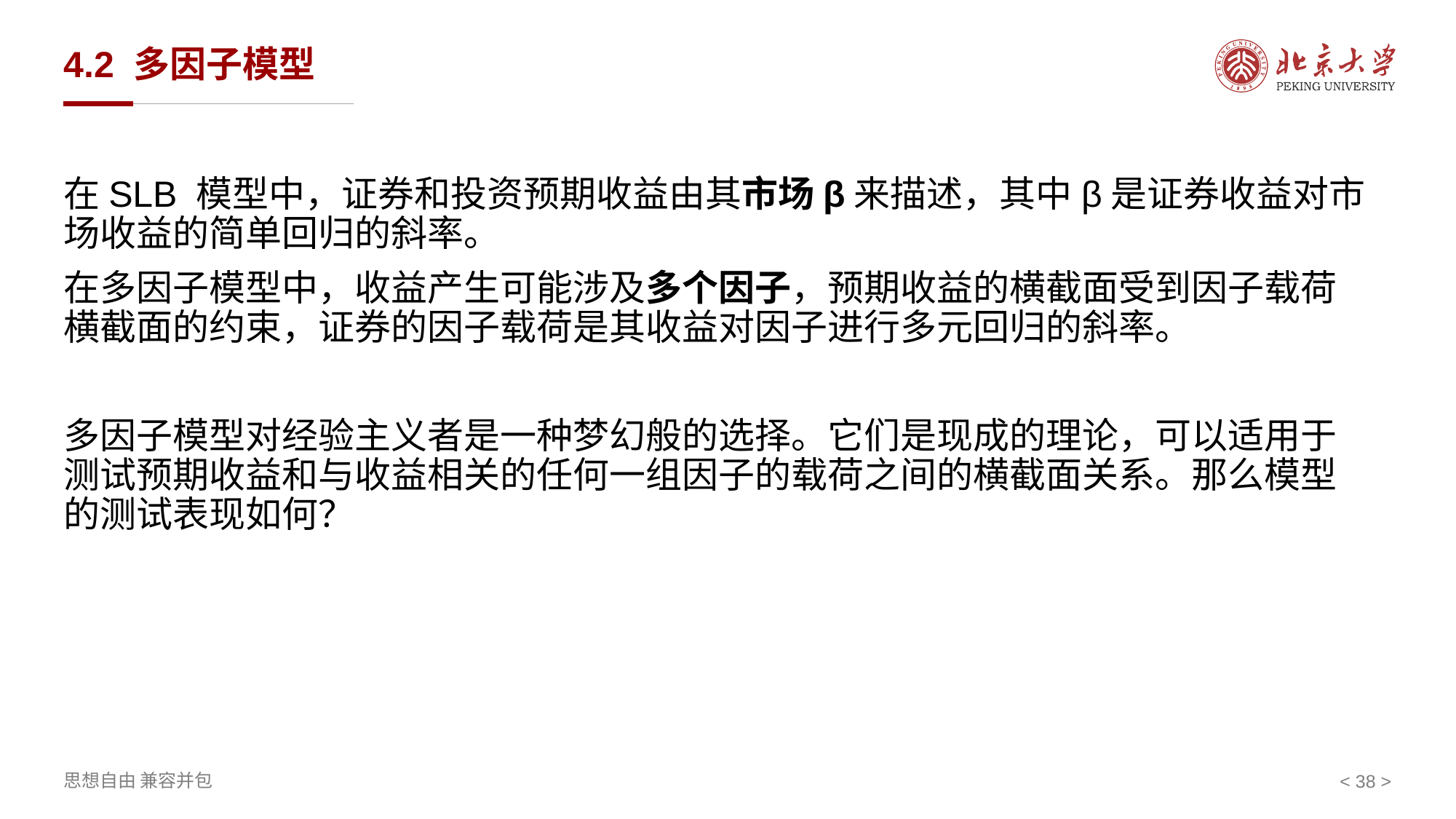

# 4.2 多因子模型
在SLB 模型中，证券和投资预期收益由其市场β来描述，其中β是证券收益对市场收益的简单回归的斜率。
在多因子模型中，收益产生可能涉及多个因子，预期收益的横截面受到因子载荷横截面的约束，证券的因子载荷是其收益对因子进行多元回归的斜率。

多因子模型对经验主义者是一种梦幻般的选择。它们是现成的理论，可以适用于测试预期收益和与收益相关的任何一组因子的载荷之间的横截面关系。那么模型的测试表现如何？
< 38 >